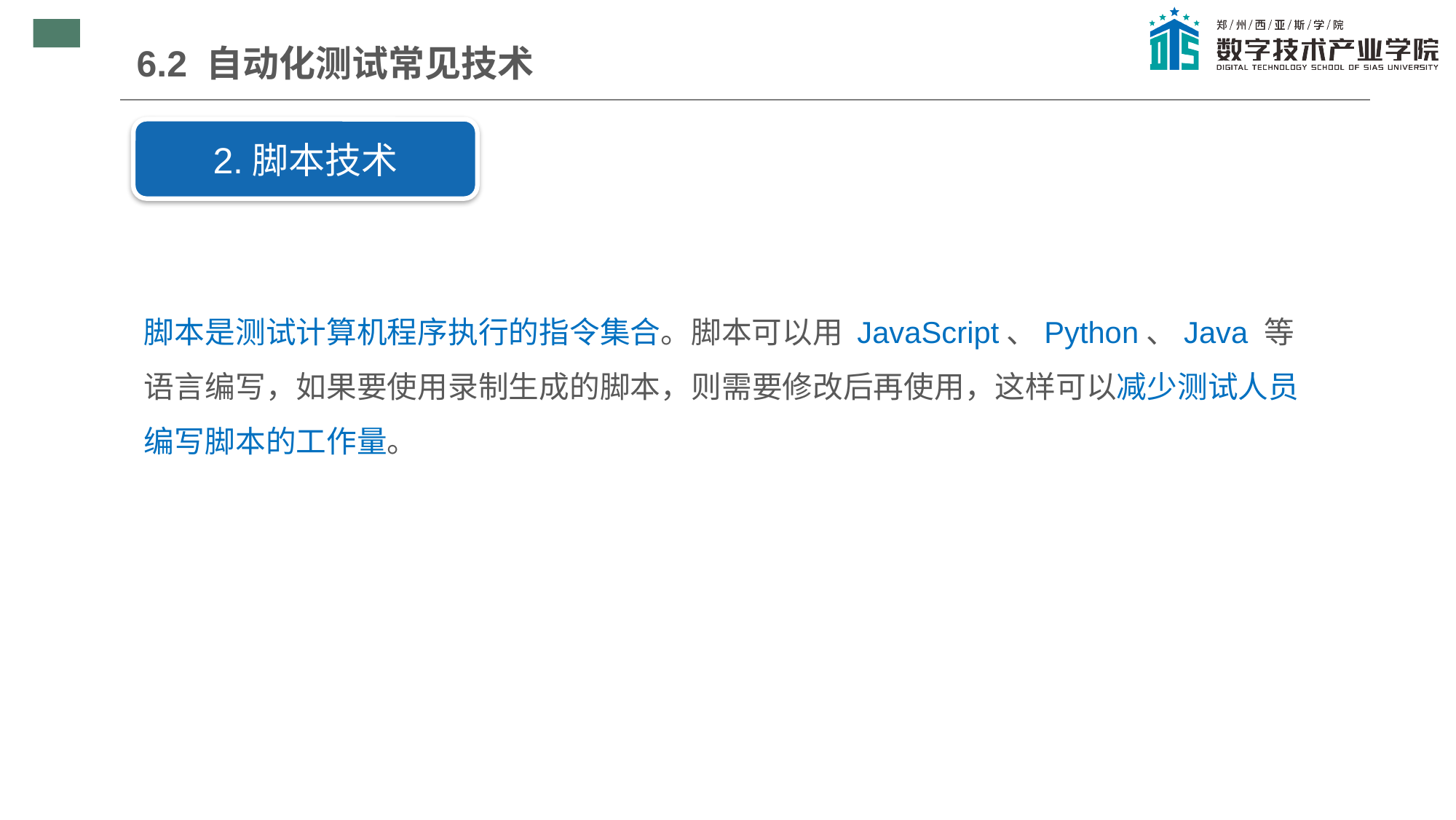

6.2 自动化测试常见技术
2.脚本技术
脚本是测试计算机程序执行的指令集合。脚本可以用 JavaScript、Python、Java 等语言编写，如果要使用录制生成的脚本，则需要修改后再使用，这样可以减少测试人员编写脚本的工作量。